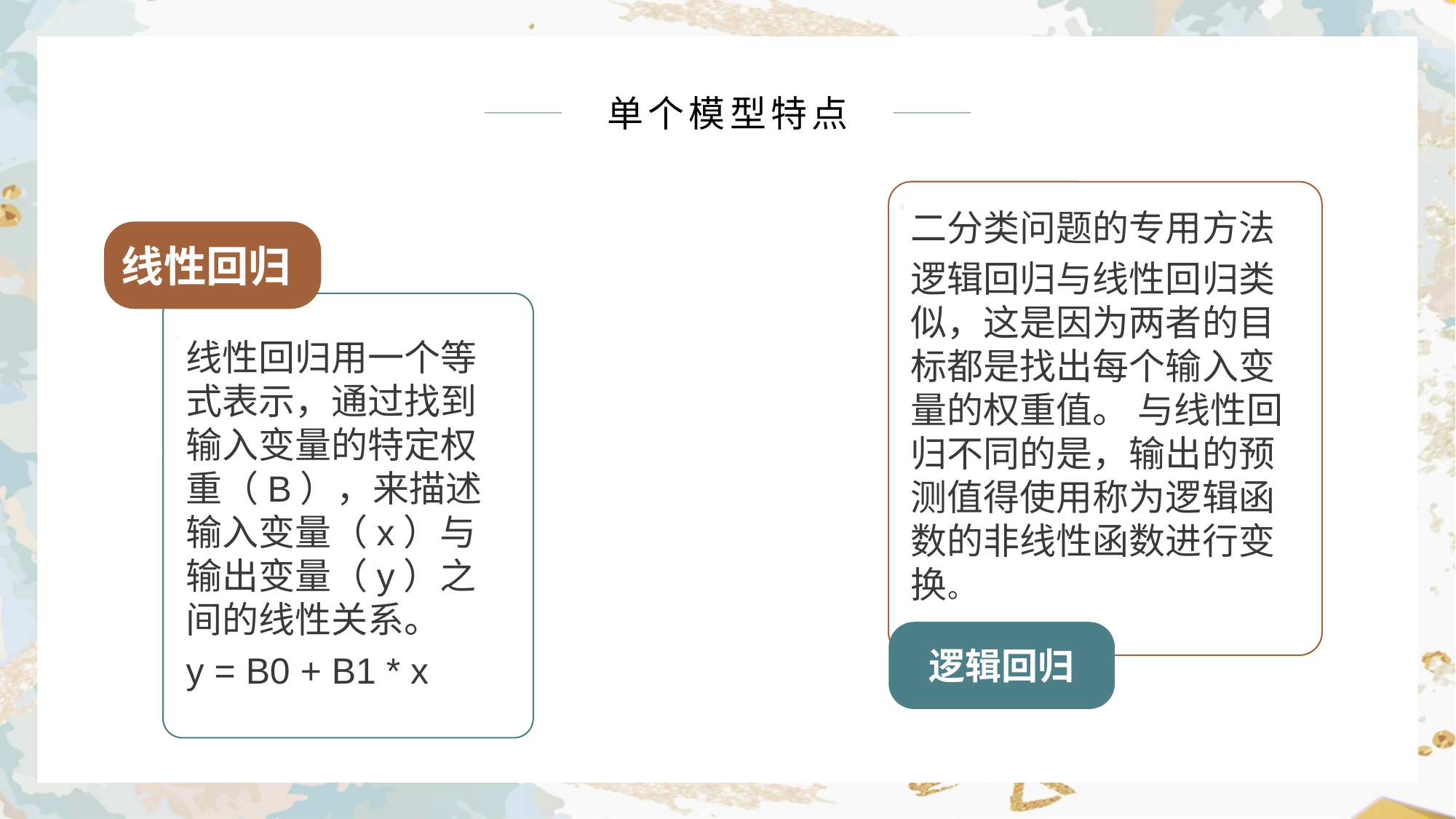

单个模型特点

二分类问题的专用方法
逻辑回归与线性回归类似，这是因为两者的目标都是找出每个输入变量的权重值。 与线性回归不同的是，输出的预测值得使用称为逻辑函数的非线性函数进行变换。

线性回归

线性回归用一个等式表示，通过找到输入变量的特定权重（B），来描述输入变量（x）与输出变量（y）之间的线性关系。
y = B0 + B1 * x

逻辑回归